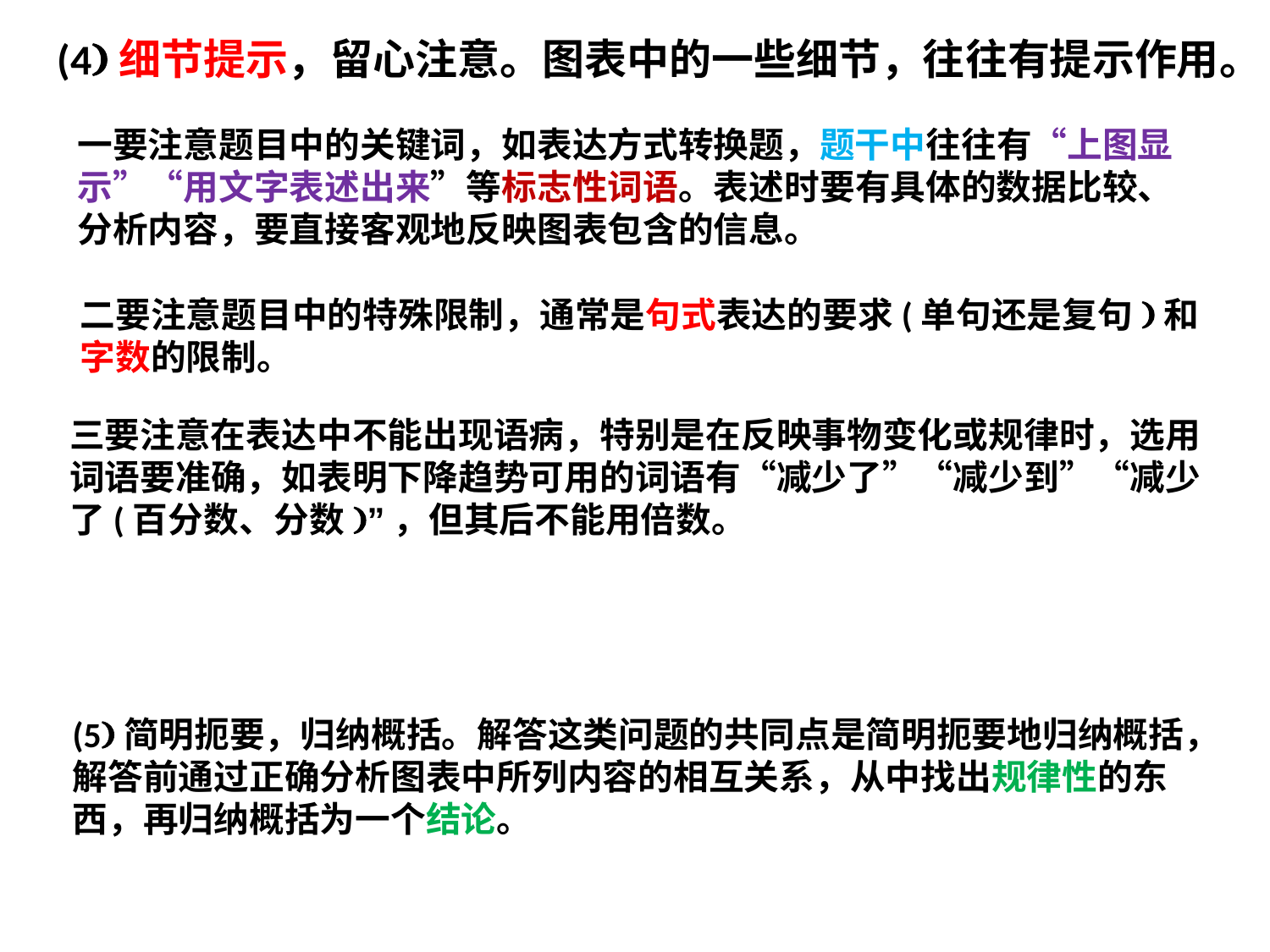

(4)细节提示，留心注意。图表中的一些细节，往往有提示作用。
一要注意题目中的关键词，如表达方式转换题，题干中往往有“上图显示”“用文字表述出来”等标志性词语。表述时要有具体的数据比较、分析内容，要直接客观地反映图表包含的信息。
二要注意题目中的特殊限制，通常是句式表达的要求(单句还是复句)和字数的限制。
三要注意在表达中不能出现语病，特别是在反映事物变化或规律时，选用词语要准确，如表明下降趋势可用的词语有“减少了”“减少到”“减少了(百分数、分数)”，但其后不能用倍数。
(5)简明扼要，归纳概括。解答这类问题的共同点是简明扼要地归纳概括，解答前通过正确分析图表中所列内容的相互关系，从中找出规律性的东西，再归纳概括为一个结论。